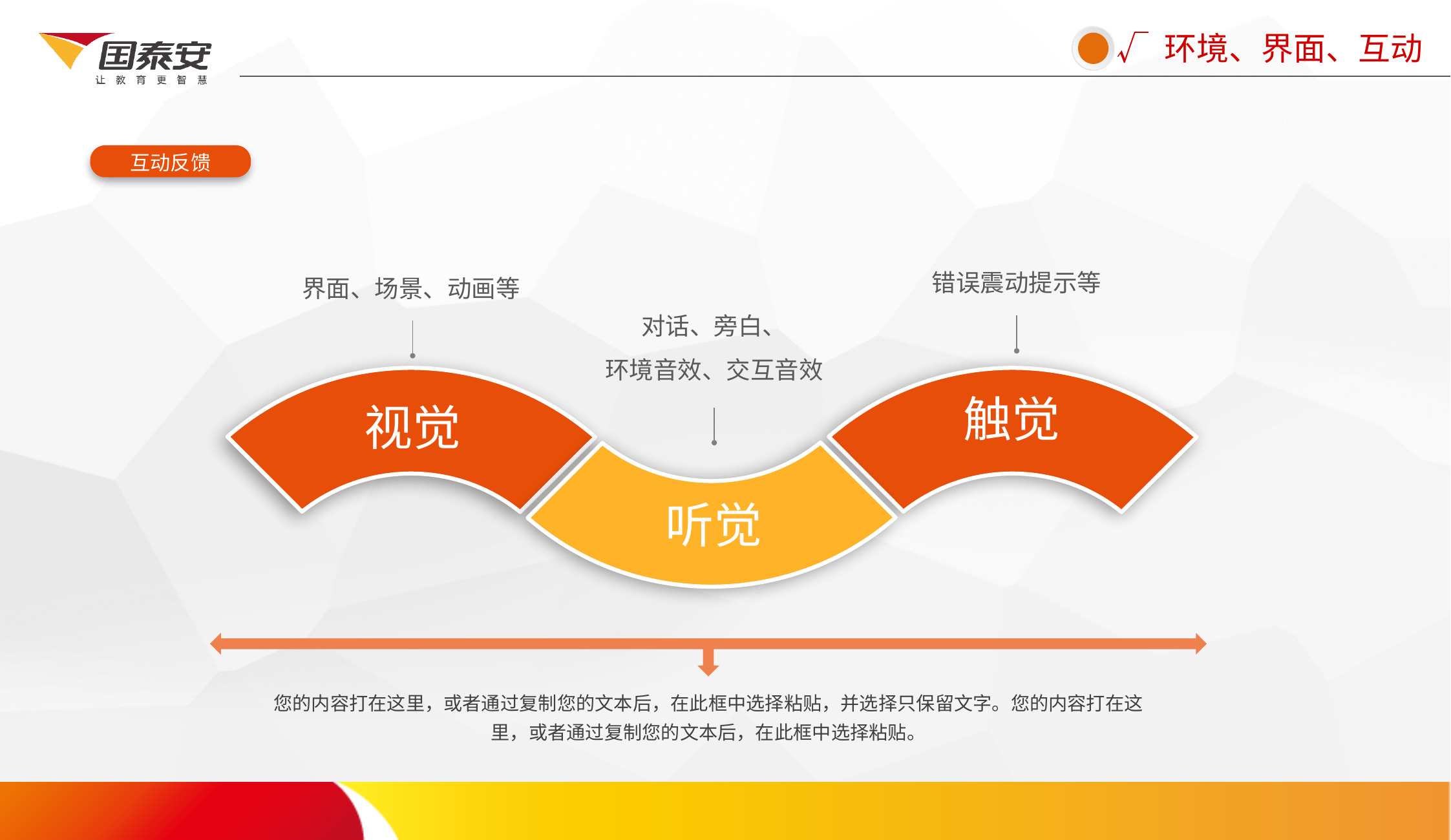

√ 环境、界面、互动

互动反馈
错误震动提示等
界面、场景、动画等

对话、旁白、
环境音效、交互音效

视觉

触觉

听觉

您的内容打在这里，或者通过复制您的文本后，在此框中选择粘贴，并选择只保留文字。您的内容打在这里，或者通过复制您的文本后，在此框中选择粘贴。